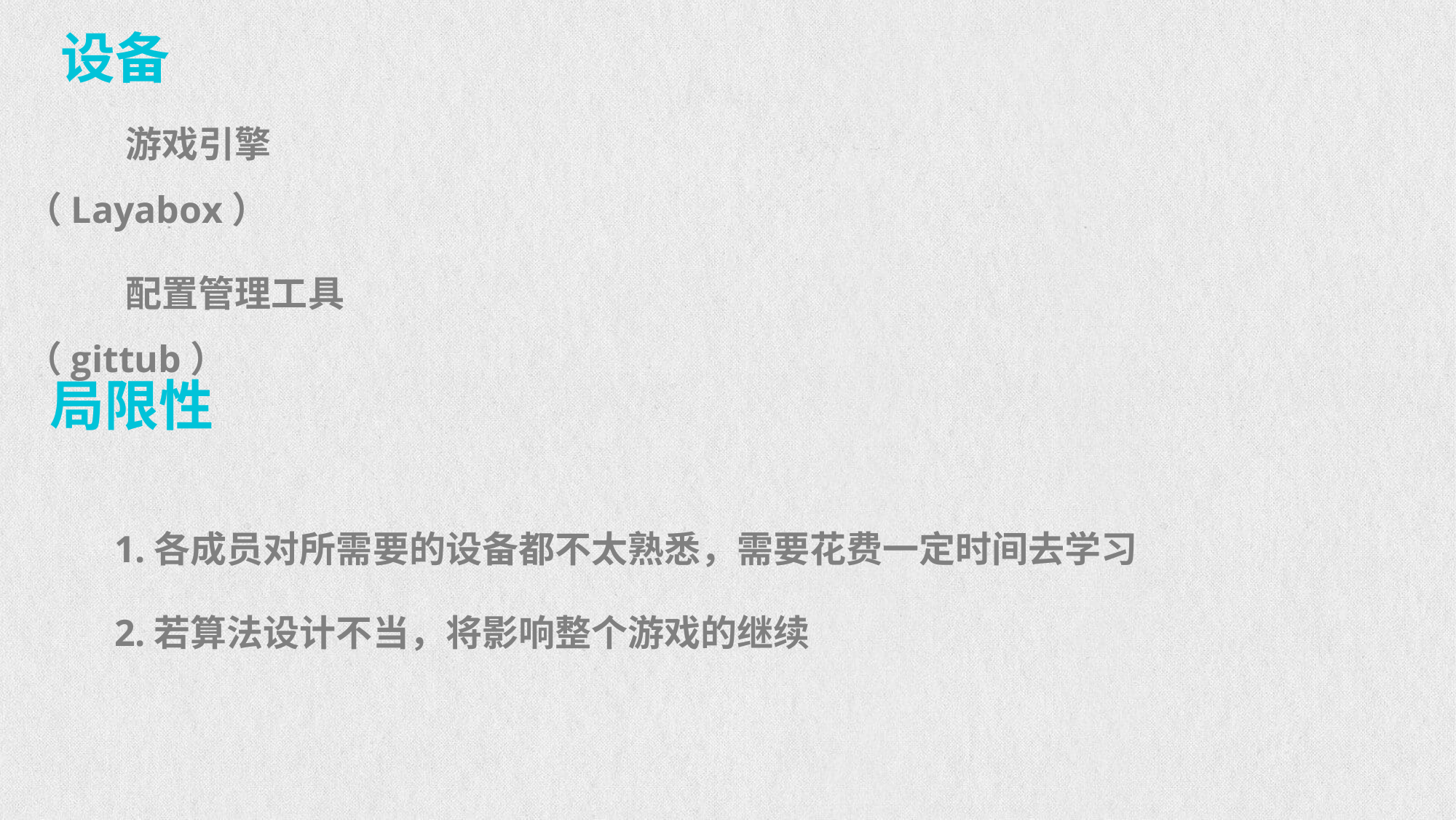

设备
游戏引擎（Layabox）
配置管理工具（gittub）
局限性
1.各成员对所需要的设备都不太熟悉，需要花费一定时间去学习
2.若算法设计不当，将影响整个游戏的继续